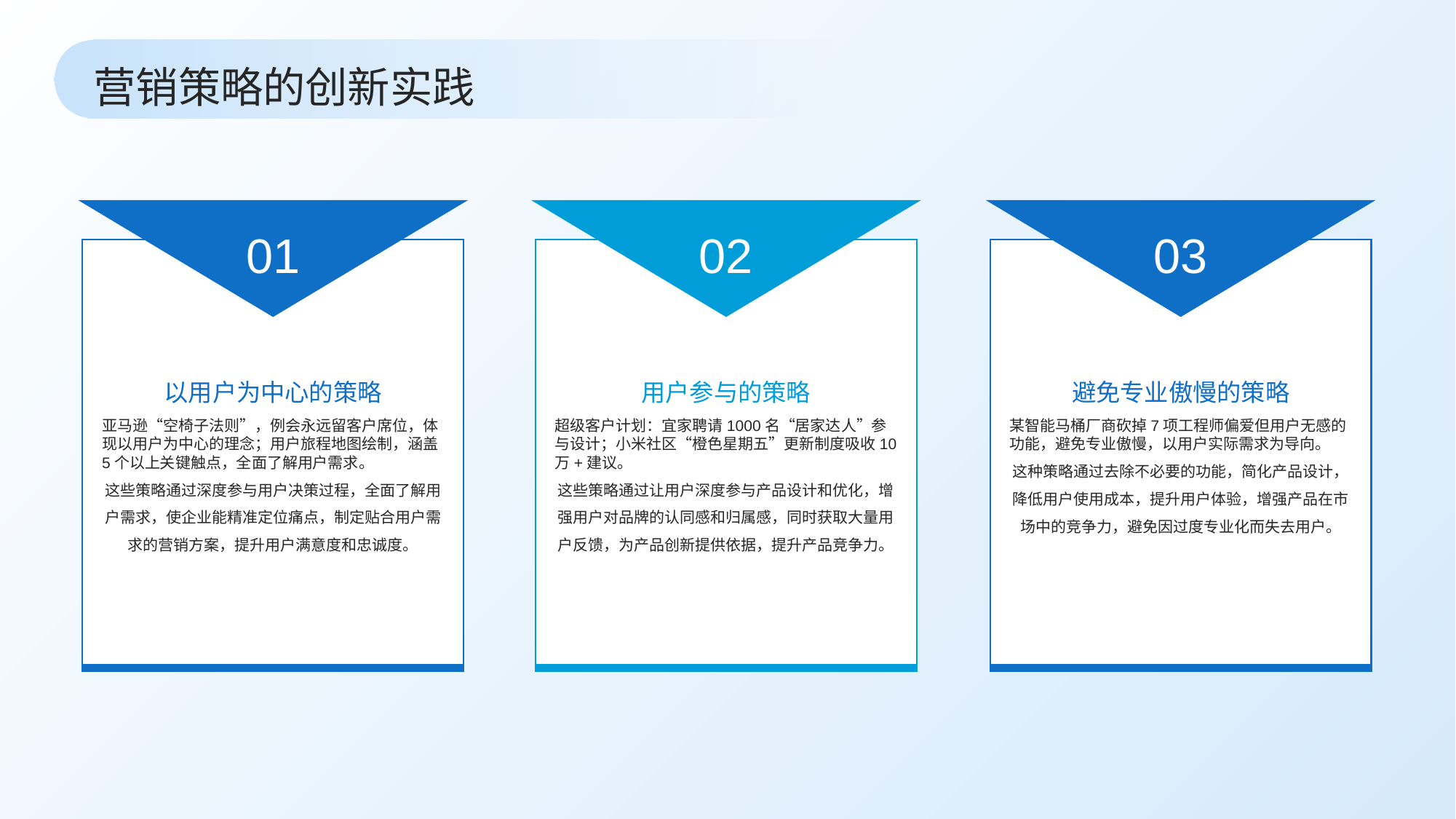

营销策略的创新实践

01
02
03

以用户为中心的策略
用户参与的策略
避免专业傲慢的策略
亚马逊“空椅子法则”，例会永远留客户席位，体现以用户为中心的理念；用户旅程地图绘制，涵盖5个以上关键触点，全面了解用户需求。
这些策略通过深度参与用户决策过程，全面了解用户需求，使企业能精准定位痛点，制定贴合用户需求的营销方案，提升用户满意度和忠诚度。
某智能马桶厂商砍掉7项工程师偏爱但用户无感的功能，避免专业傲慢，以用户实际需求为导向。
这种策略通过去除不必要的功能，简化产品设计，降低用户使用成本，提升用户体验，增强产品在市场中的竞争力，避免因过度专业化而失去用户。
超级客户计划：宜家聘请1000名“居家达人”参与设计；小米社区“橙色星期五”更新制度吸收10万+建议。
这些策略通过让用户深度参与产品设计和优化，增强用户对品牌的认同感和归属感，同时获取大量用户反馈，为产品创新提供依据，提升产品竞争力。